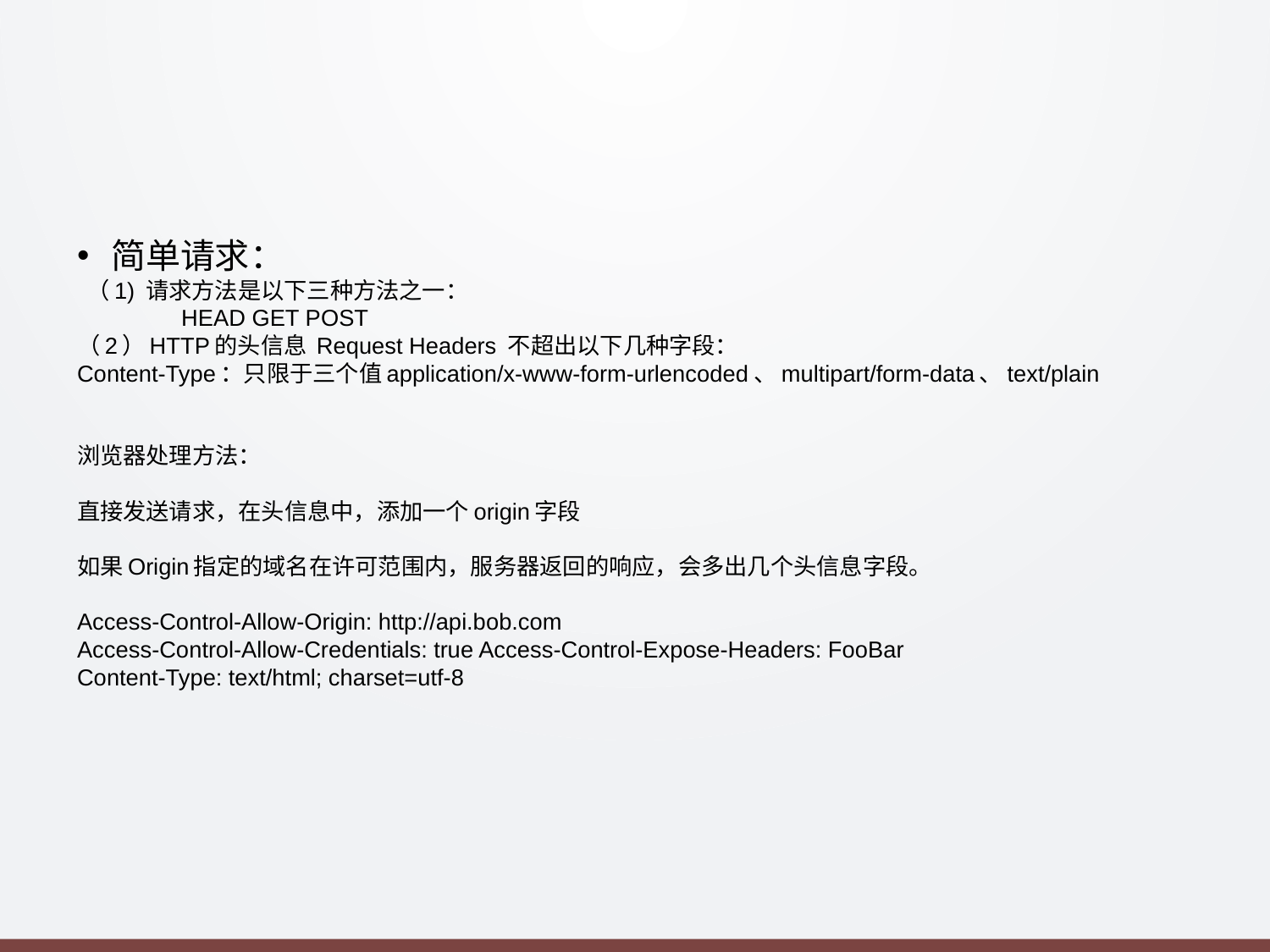

#
简单请求：
 （1) 请求方法是以下三种方法之一：
	HEAD GET POST
（2）HTTP的头信息 Request Headers 不超出以下几种字段：
Content-Type：只限于三个值application/x-www-form-urlencoded、multipart/form-data、text/plain

浏览器处理方法：

直接发送请求，在头信息中，添加一个origin字段

如果Origin指定的域名在许可范围内，服务器返回的响应，会多出几个头信息字段。

Access-Control-Allow-Origin: http://api.bob.com
Access-Control-Allow-Credentials: true Access-Control-Expose-Headers: FooBar
Content-Type: text/html; charset=utf-8